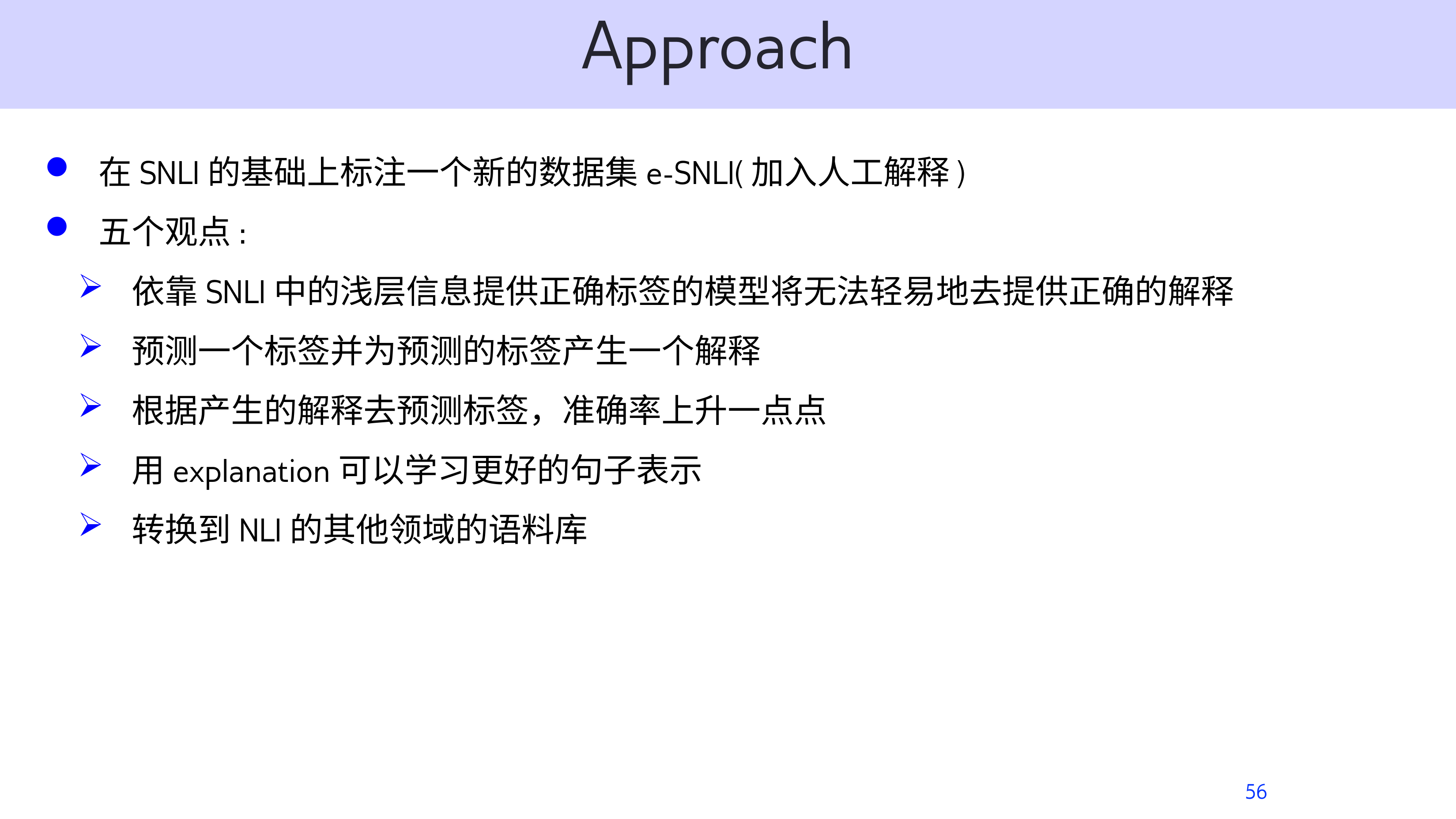

# Approach
在SNLI的基础上标注一个新的数据集e-SNLI(加入人工解释)
五个观点:
依靠SNLI中的浅层信息提供正确标签的模型将无法轻易地去提供正确的解释
预测一个标签并为预测的标签产生一个解释
根据产生的解释去预测标签，准确率上升一点点
用explanation可以学习更好的句子表示
转换到NLI的其他领域的语料库

56